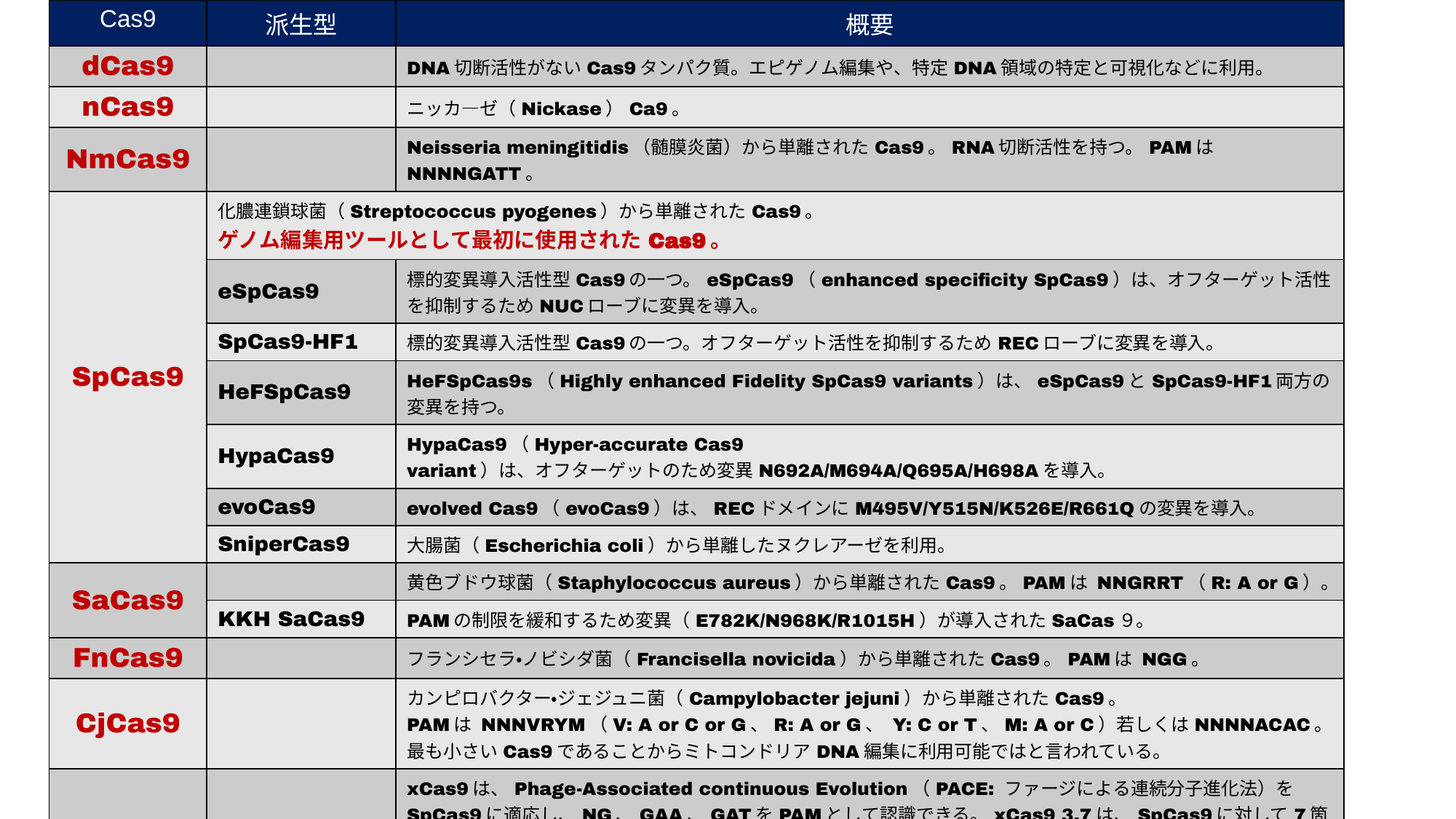

| Cas9 | 派生型 | 概要 |
| --- | --- | --- |
| dCas9 |  | DNA切断活性がないCas9タンパク質。エピゲノム編集や、特定DNA領域の特定と可視化などに利用。 |
| nCas9 |  | ニッカ―ゼ（Nickase）Ca9。 |
| NmCas9 |  | Neisseria meningitidis（髄膜炎菌）から単離されたCas9。RNA切断活性を持つ。PAMは NNNNGATT。 |
| SpCas9 | 化膿連鎖球菌（Streptococcus pyogenes）から単離されたCas9。 ゲノム編集用ツールとして最初に使用されたCas9。 |  |
|  | eSpCas9 | 標的変異導入活性型Cas9の一つ。eSpCas9（enhanced specificity SpCas9）は、オフターゲット活性を抑制するためNUCローブに変異を導入。 |
|  | SpCas9-HF1 | 標的変異導入活性型Cas9の一つ。オフターゲット活性を抑制するためRECローブに変異を導入。 |
|  | HeFSpCas9 | HeFSpCas9s（Highly enhanced Fidelity SpCas9 variants）は、eSpCas9とSpCas9-HF1両方の変異を持つ。 |
|  | HypaCas9 | HypaCas9（Hyper-accurate Cas9 variant）は、オフターゲットのため変異N692A/M694A/Q695A/H698Aを導入。 |
|  | evoCas9 | evolved Cas9（evoCas9）は、RECドメインにM495V/Y515N/K526E/R661Qの変異を導入。 |
|  | SniperCas9 | 大腸菌（Escherichia coli）から単離したヌクレアーゼを利用。 |
| SaCas9 |  | 黄色ブドウ球菌（Staphylococcus aureus）から単離されたCas9。PAMは NNGRRT（R: A or G）。 |
|  | KKH SaCas9 | PAMの制限を緩和するため変異（E782K/N968K/R1015H）が導入されたSaCas９。 |
| FnCas9 |  | フランシセラ・ノビシダ菌（Francisella novicida）から単離されたCas9。PAMは NGG。 |
| CjCas9 |  | カンピロバクター・ジェジュニ菌（Campylobacter jejuni）から単離されたCas9。 PAMは NNNVRYM（V: A or C or G、R: A or G、 Y: C or T、M: A or C）若しくはNNNNACAC。 最も小さいCas9であることからミトコンドリアDNA編集に利用可能ではと言われている。 |
| xCas9 |  | xCas9は、Phage-Associated continuous Evolution（PACE: ファージによる連続分子進化法）をSpCas9に適応し、NG、GAA、GATをPAMとして認識できる。xCas9 3.7は、SpCas9に対して7箇所の変異（A262T/R324L/S409I/E480K/E543D/M694I/E1219V）を持ち、ヒト培養細胞において標的配列に変異導入活性を持つだけでなく、xCas9とbase editor architecture（BE3）を融合させることで標的配列にあるシトシンをチミンにあるいはアデニンからグアニンに塩基置換できる。 |